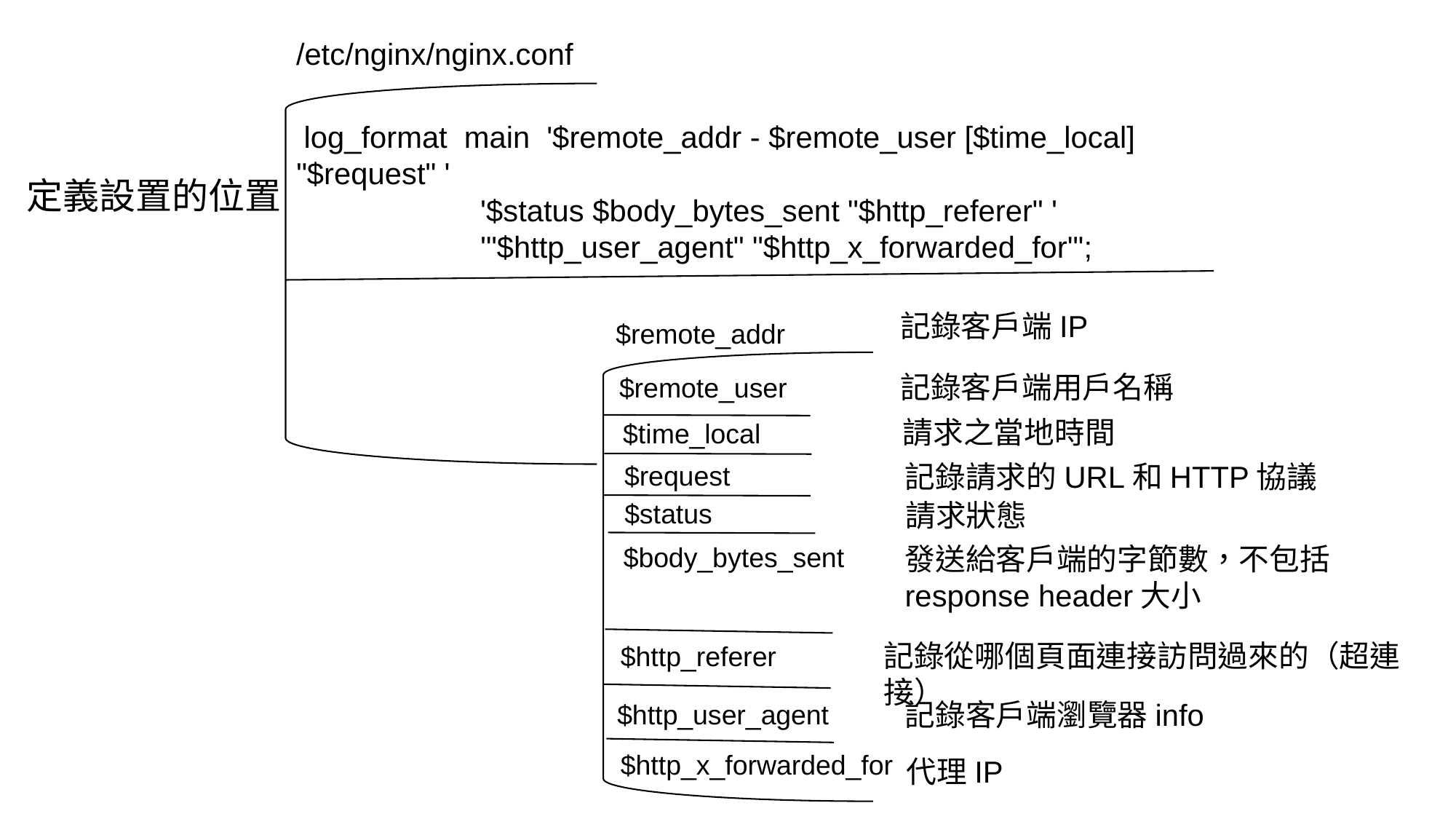

/etc/nginx/nginx.conf

 log_format  main  '$remote_addr - $remote_user [$time_local] "$request" '
                      '$status $body_bytes_sent "$http_referer" '
                      '"$http_user_agent" "$http_x_forwarded_for"';
定義設置的位置
記錄客戶端IP
$remote_addr

記錄客戶端用戶名稱
$remote_user
請求之當地時間
$time_local
記錄請求的URL和HTTP協議
$request
請求狀態
$status
發送給客戶端的字節數，不包括response header大小
$body_bytes_sent
記錄從哪個頁面連接訪問過來的（超連接）
$http_referer
記錄客戶端瀏覽器info
$http_user_agent
$http_x_forwarded_for
代理IP